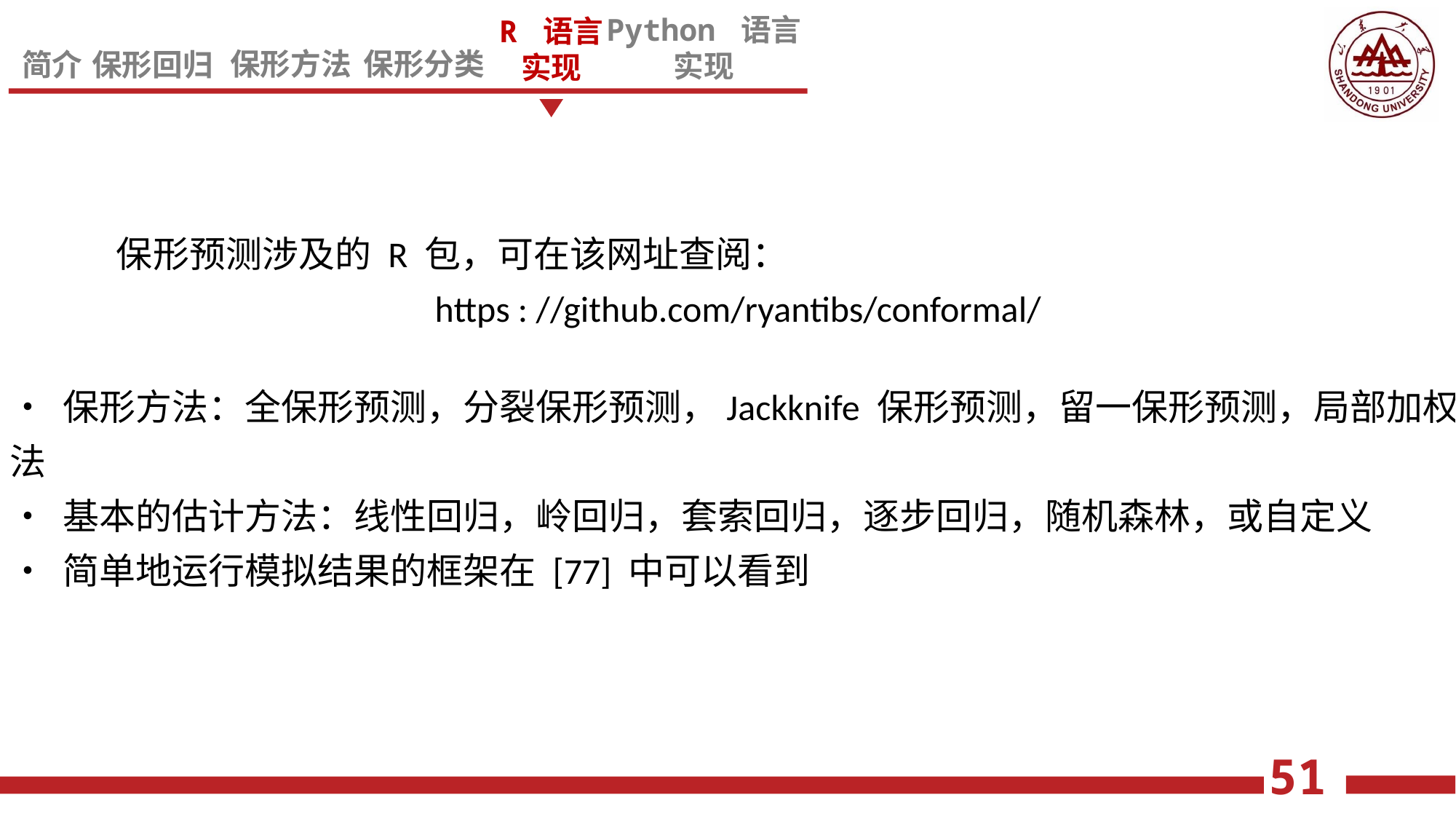

保形预测涉及的 R 包，可在该网址查阅：
https : //github.com/ryantibs/conformal/

• 保形方法：全保形预测，分裂保形预测，Jackknife 保形预测，留一保形预测，局部加权法
• 基本的估计方法：线性回归，岭回归，套索回归，逐步回归，随机森林，或自定义
• 简单地运行模拟结果的框架在 [77] 中可以看到